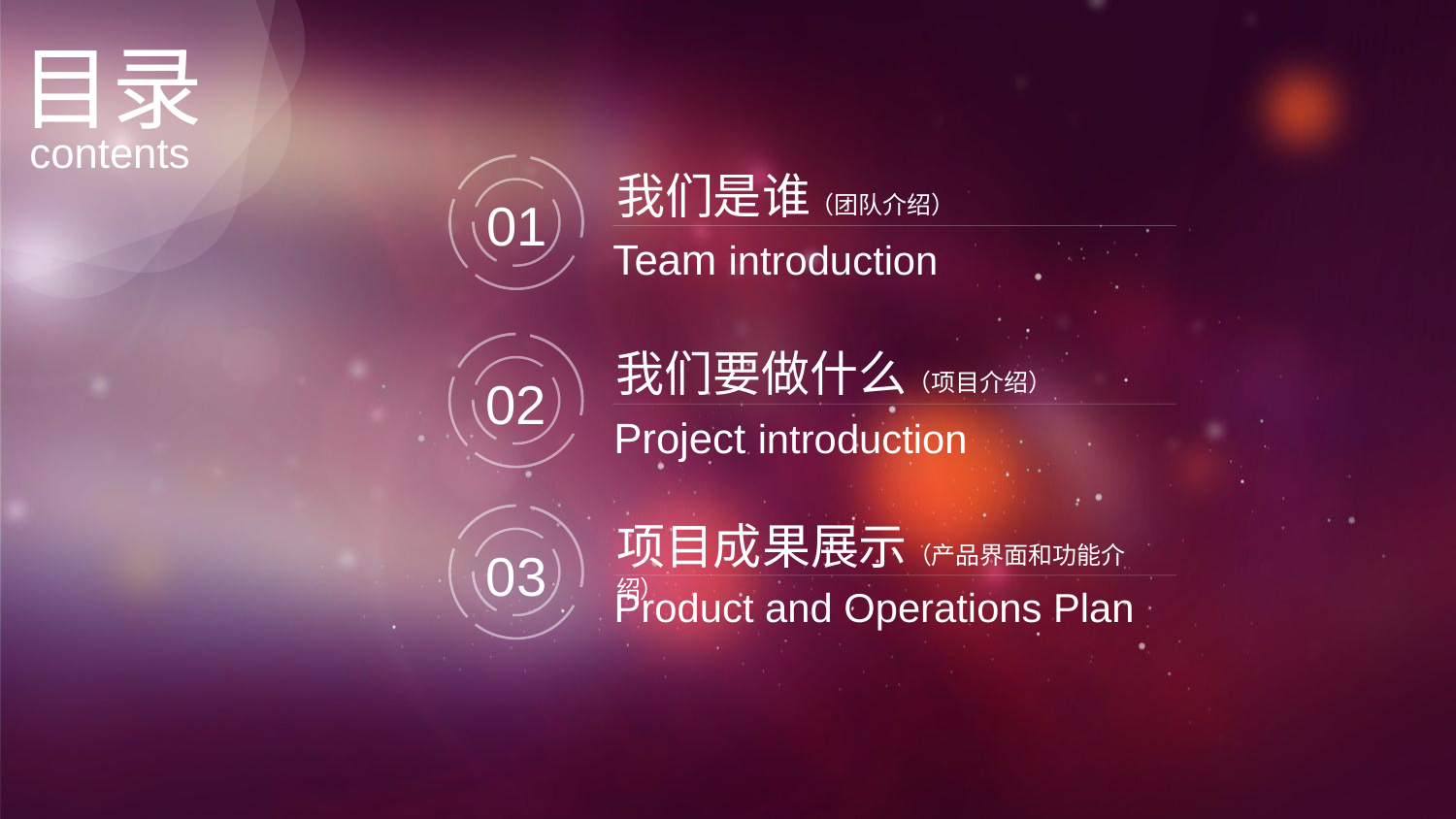

目录
contents

我们是谁（团队介绍）

01
Team introduction

我们要做什么（项目介绍）

02
Project introduction

项目成果展示（产品界面和功能介绍）

03
Product and Operations Plan